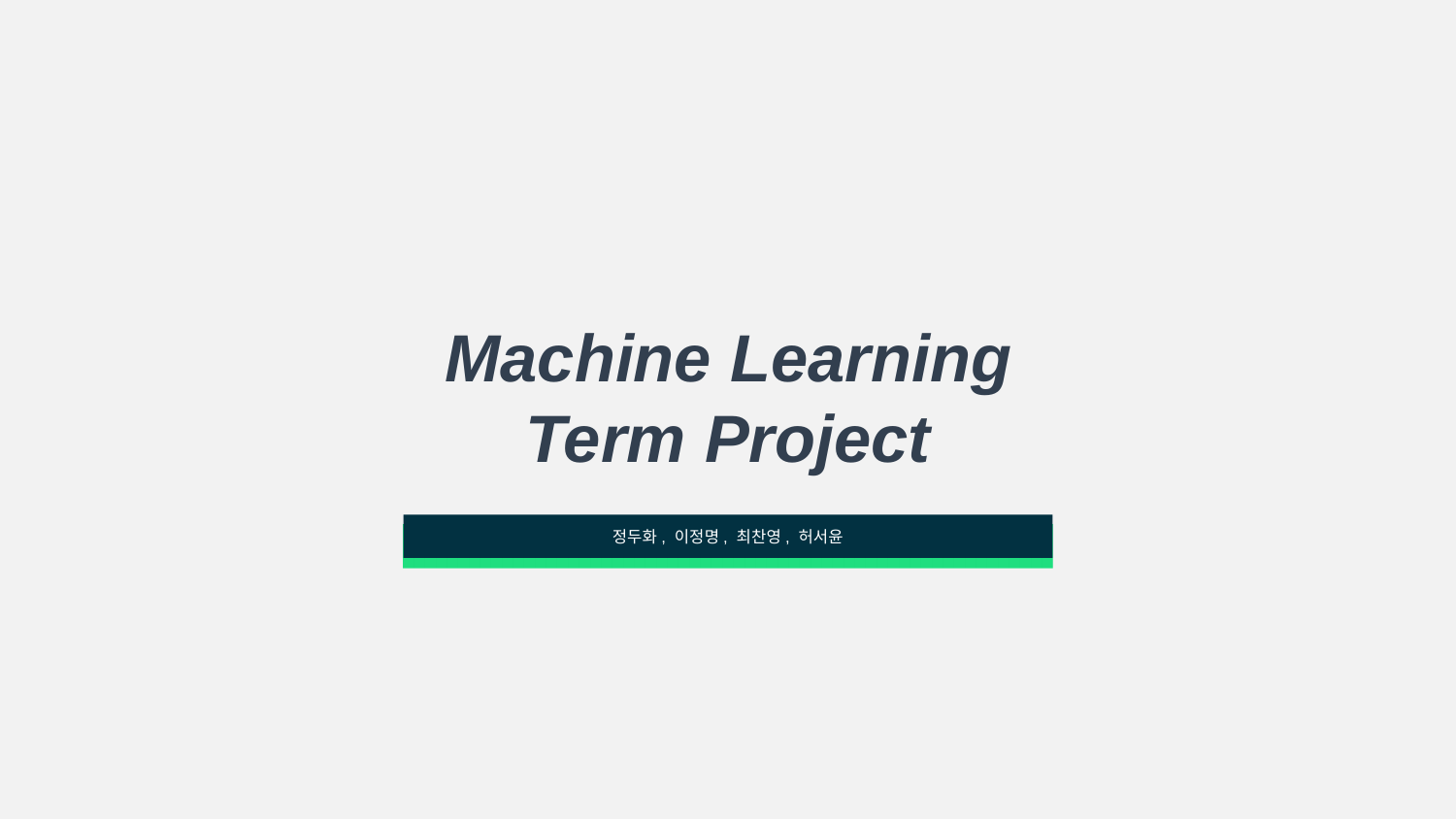

Machine Learning Term Project
정두화, 이정명, 최찬영, 허서윤